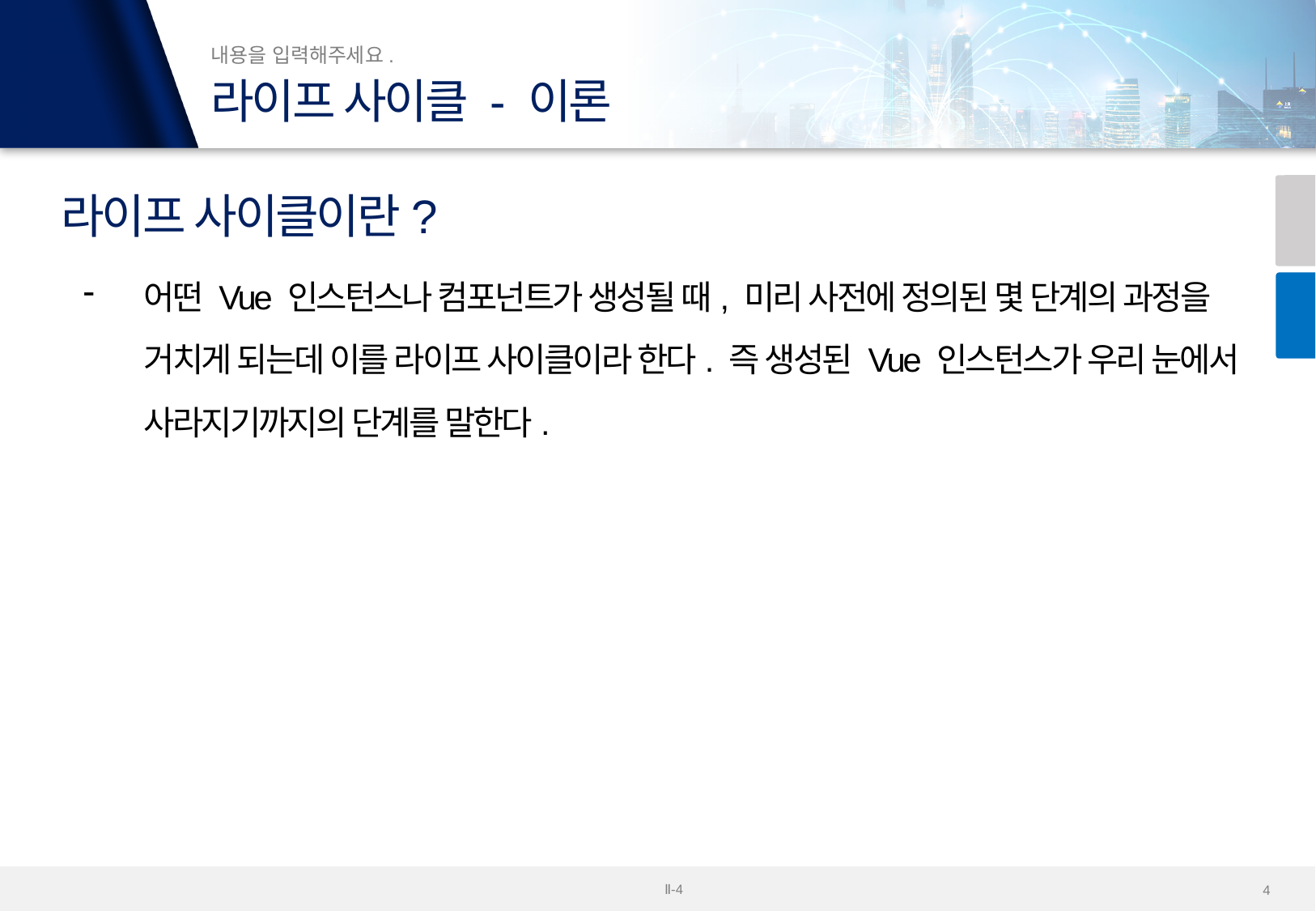

라이프 사이클 - 이론
라이프 사이클이란?
어떤 Vue 인스턴스나 컴포넌트가 생성될 때, 미리 사전에 정의된 몇 단계의 과정을 거치게 되는데 이를 라이프 사이클이라 한다. 즉 생성된 Vue 인스턴스가 우리 눈에서 사라지기까지의 단계를 말한다.